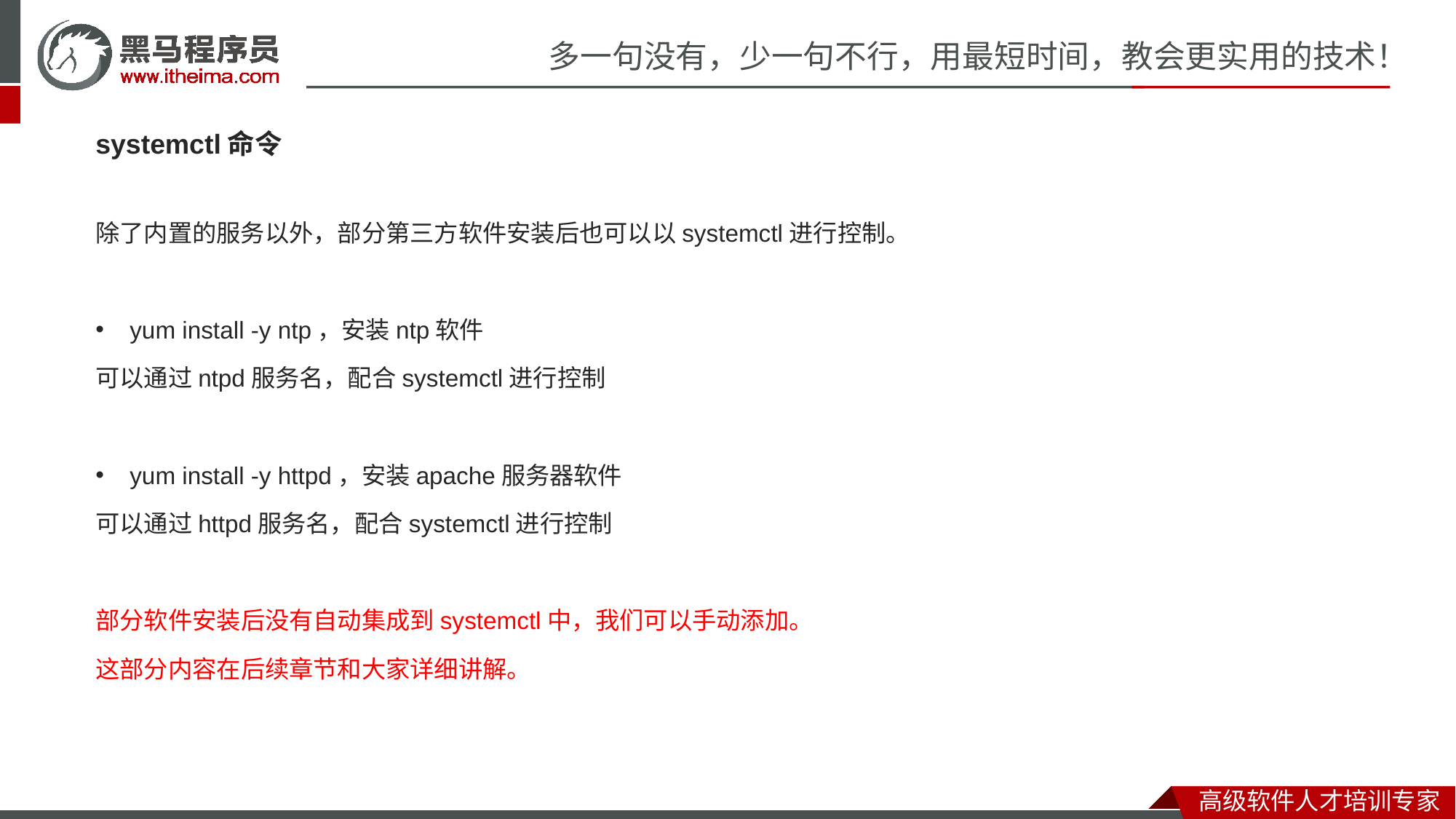

systemctl命令
除了内置的服务以外，部分第三方软件安装后也可以以systemctl进行控制。

yum install -y ntp，安装ntp软件
可以通过ntpd服务名，配合systemctl进行控制

yum install -y httpd，安装apache服务器软件
可以通过httpd服务名，配合systemctl进行控制

部分软件安装后没有自动集成到systemctl中，我们可以手动添加。
这部分内容在后续章节和大家详细讲解。